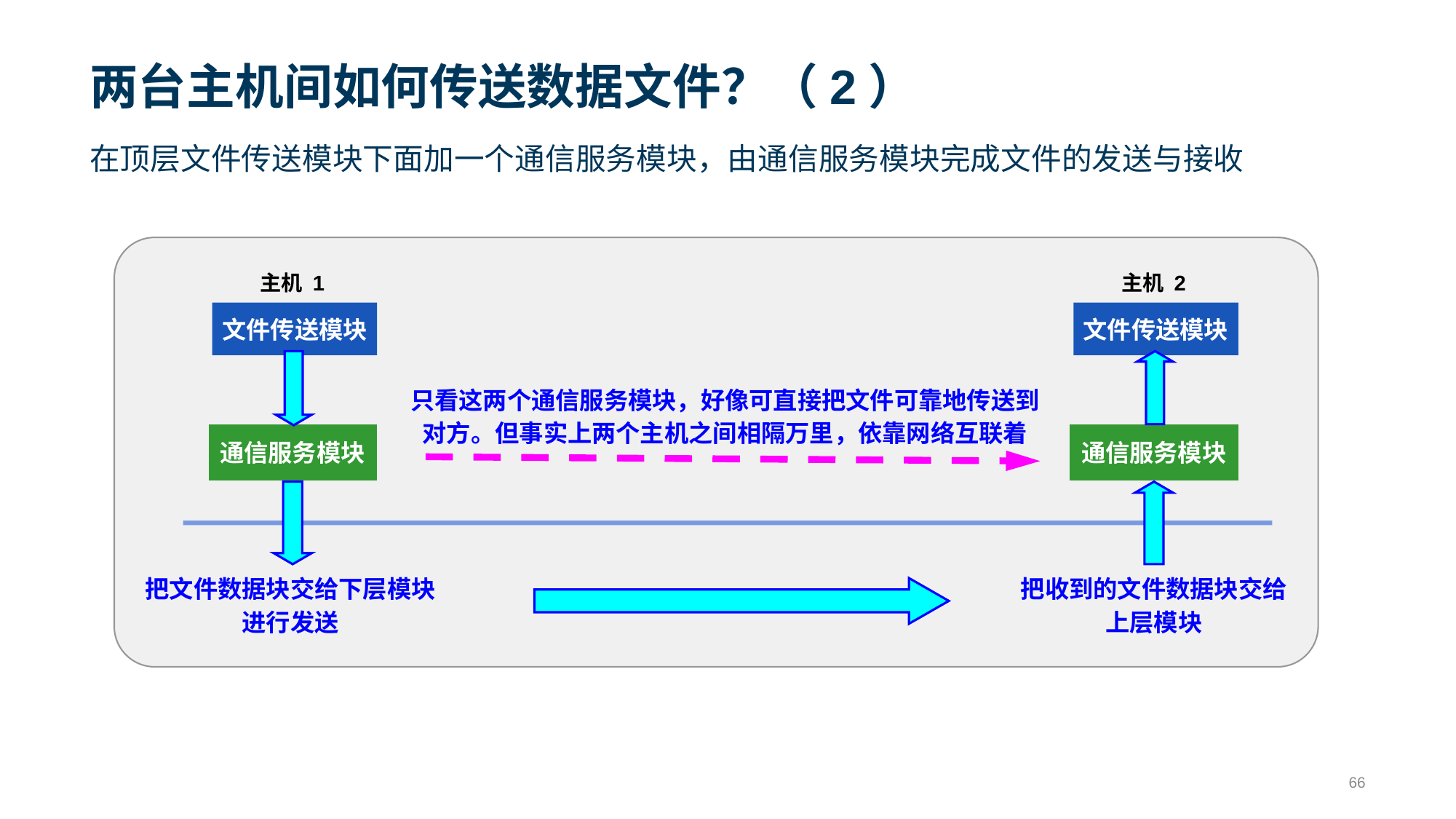

# 两台主机间如何传送数据文件？（2）
在顶层文件传送模块下面加一个通信服务模块，由通信服务模块完成文件的发送与接收

主机 1
主机 2

文件传送模块
文件传送模块

只看这两个通信服务模块，好像可直接把文件可靠地传送到对方。但事实上两个主机之间相隔万里，依靠网络互联着

通信服务模块
通信服务模块

把文件数据块交给下层模块
进行发送
把收到的文件数据块交给
上层模块

66